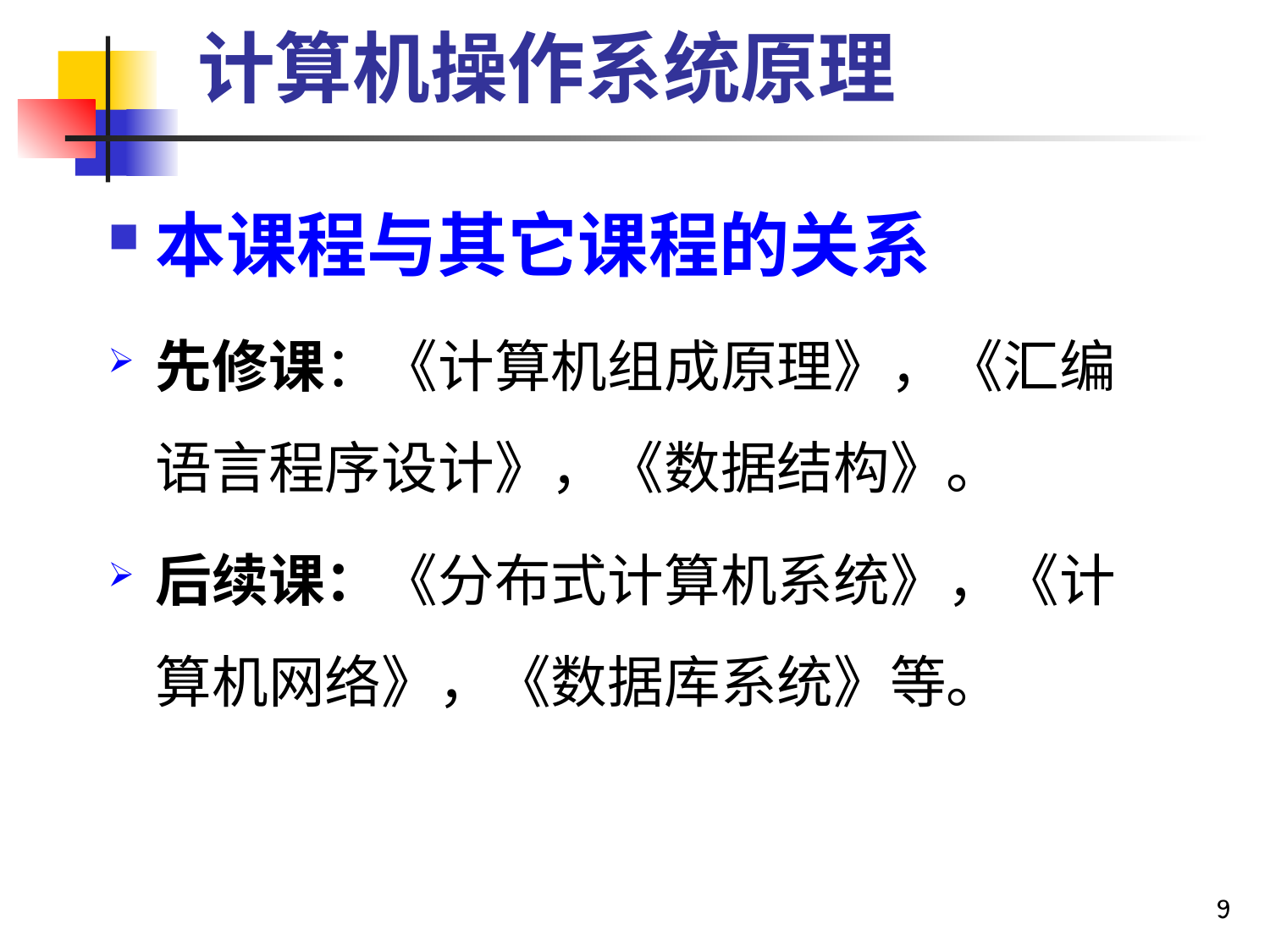

计算机操作系统原理
本课程与其它课程的关系
先修课：《计算机组成原理》，《汇编语言程序设计》，《数据结构》。
后续课：《分布式计算机系统》，《计算机网络》，《数据库系统》等。
9